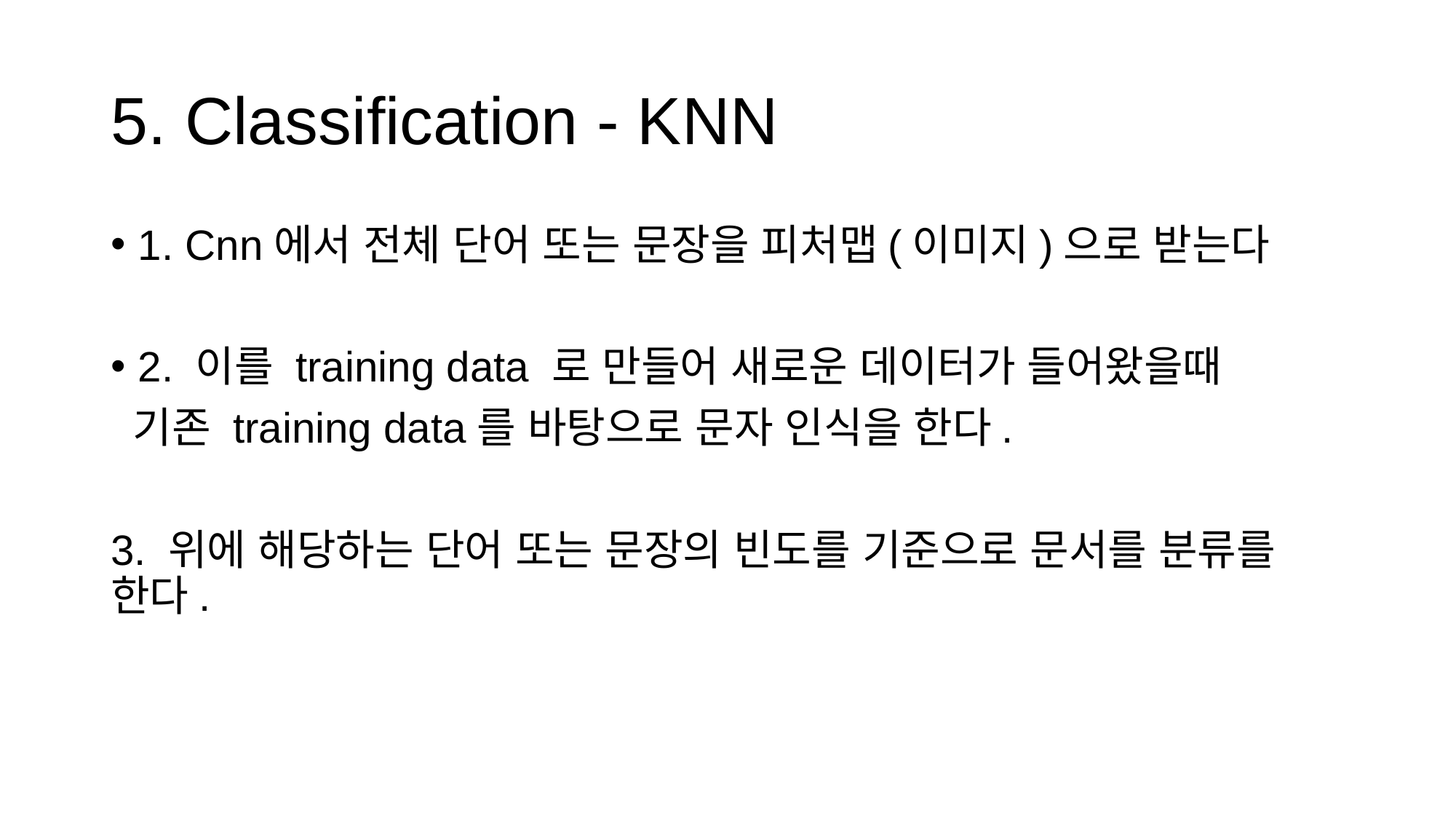

# 5. Classification - KNN
1. Cnn에서 전체 단어 또는 문장을 피처맵(이미지)으로 받는다

2. 이를 training data 로 만들어 새로운 데이터가 들어왔을때
 기존 training data를 바탕으로 문자 인식을 한다.

3. 위에 해당하는 단어 또는 문장의 빈도를 기준으로 문서를 분류를 한다.